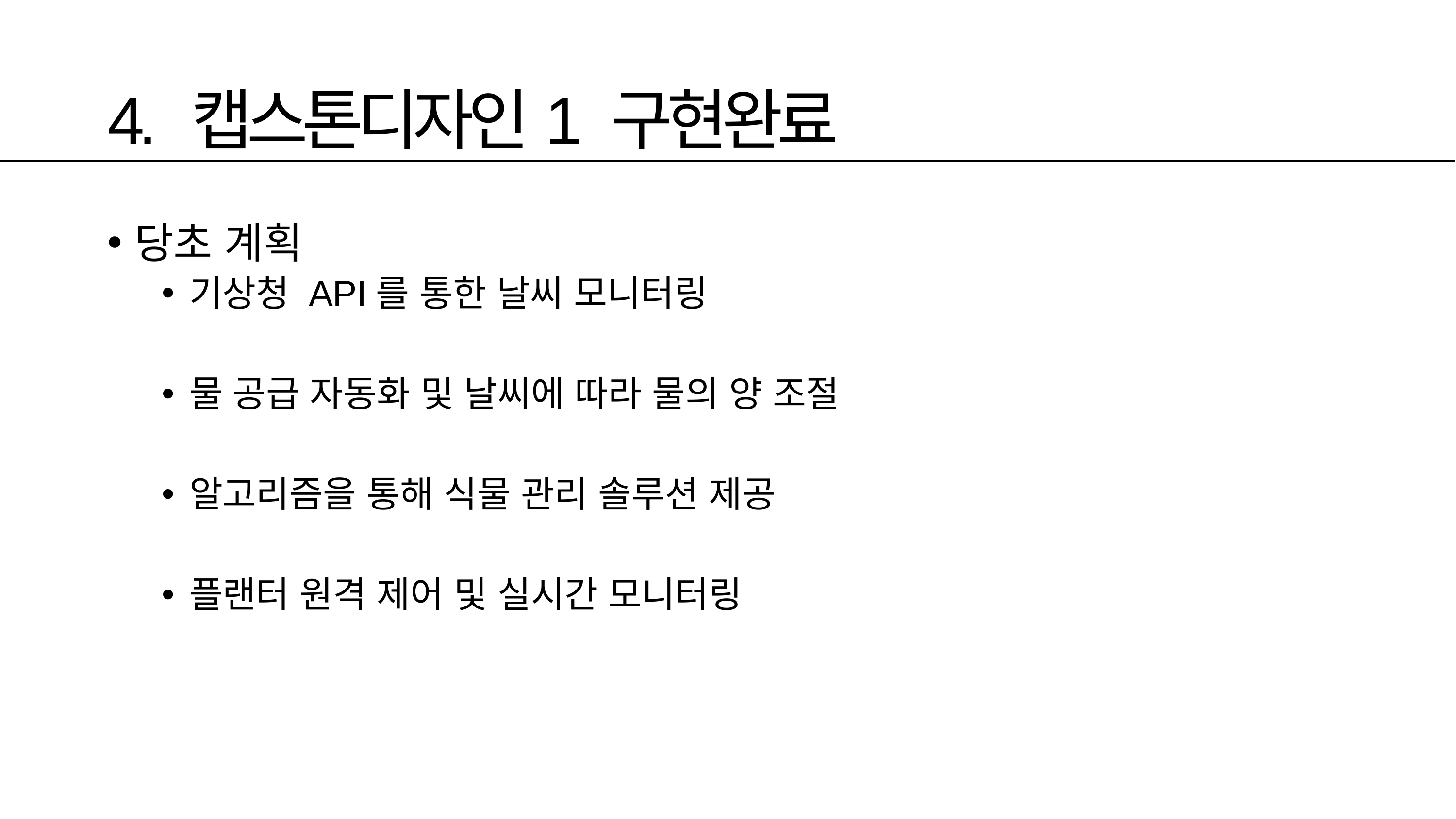

# 4. 캡스톤디자인1 구현완료

당초 계획
기상청 API를 통한​ 날씨 모니터링​

물 공급 자동화 및​ 날씨에 따라 물의 양 조절​

알고리즘을 통해​ 식물 관리 솔루션 제공​

플랜터 원격 제어 및​ 실시간 모니터링​